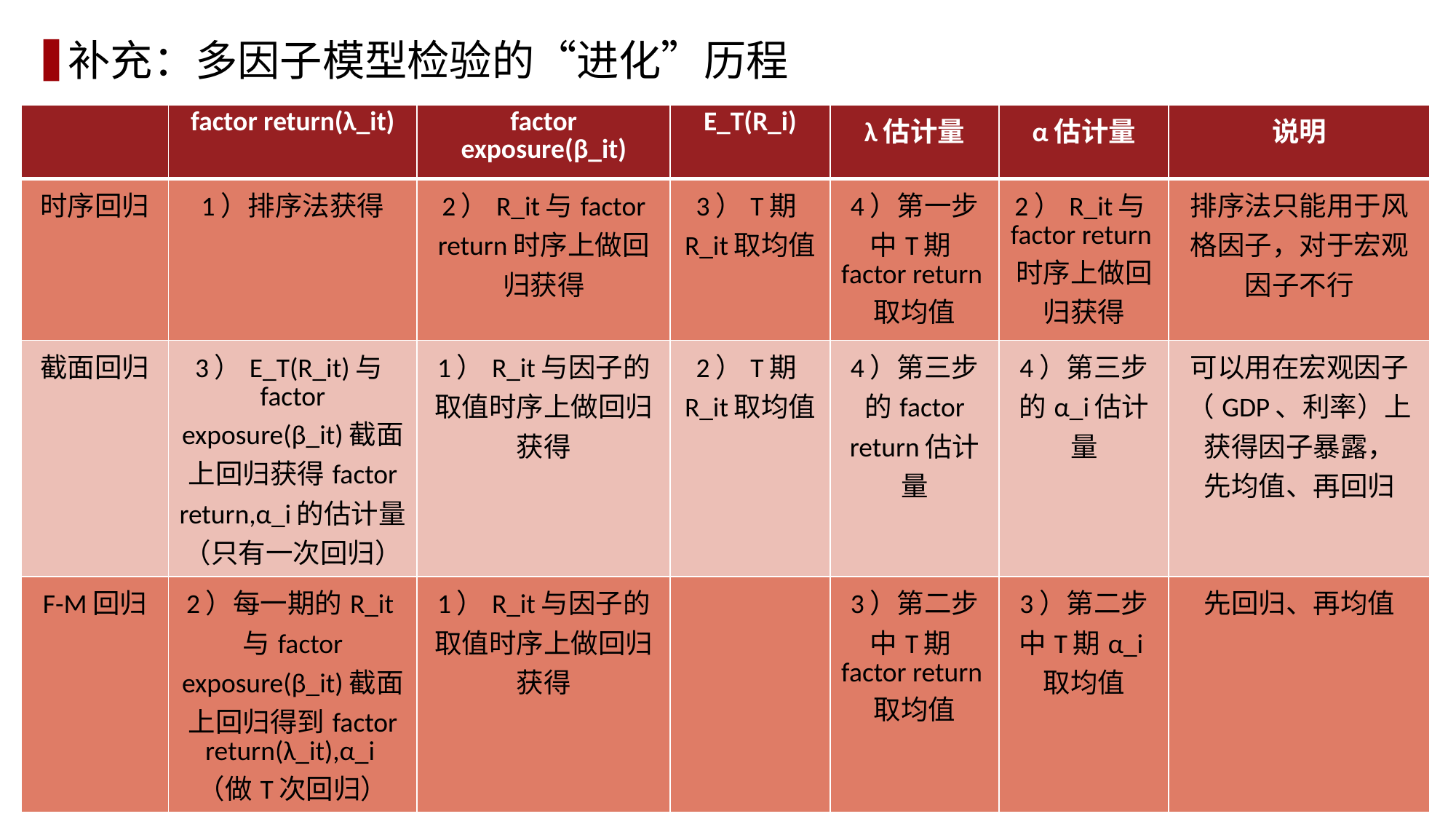

# 补充：多因子模型检验的“进化”历程
|  | factor return(λ\_it) | factor exposure(β\_it) | E\_T(R\_i) | λ估计量 | α估计量 | 说明 |
| --- | --- | --- | --- | --- | --- | --- |
| 时序回归 | 1）排序法获得 | 2）R\_it与factor return时序上做回归获得 | 3）T期R\_it取均值 | 4）第一步中T期factor return取均值 | 2）R\_it与factor return时序上做回归获得 | 排序法只能用于风格因子，对于宏观因子不行 |
| 截面回归 | 3）E\_T(R\_it)与factor exposure(β\_it)截面上回归获得factor return,α\_i的估计量（只有一次回归） | 1）R\_it与因子的取值时序上做回归获得 | 2）T期R\_it取均值 | 4）第三步的factor return估计量 | 4）第三步的α\_i估计量 | 可以用在宏观因子（GDP、利率）上获得因子暴露， 先均值、再回归 |
| F-M回归 | 2）每一期的R\_it与factor exposure(β\_it)截面上回归得到factor return(λ\_it),α\_i（做T次回归） | 1）R\_it与因子的取值时序上做回归获得 |  | 3）第二步中T期factor return取均值 | 3）第二步中T期α\_i取均值 | 先回归、再均值 |
14